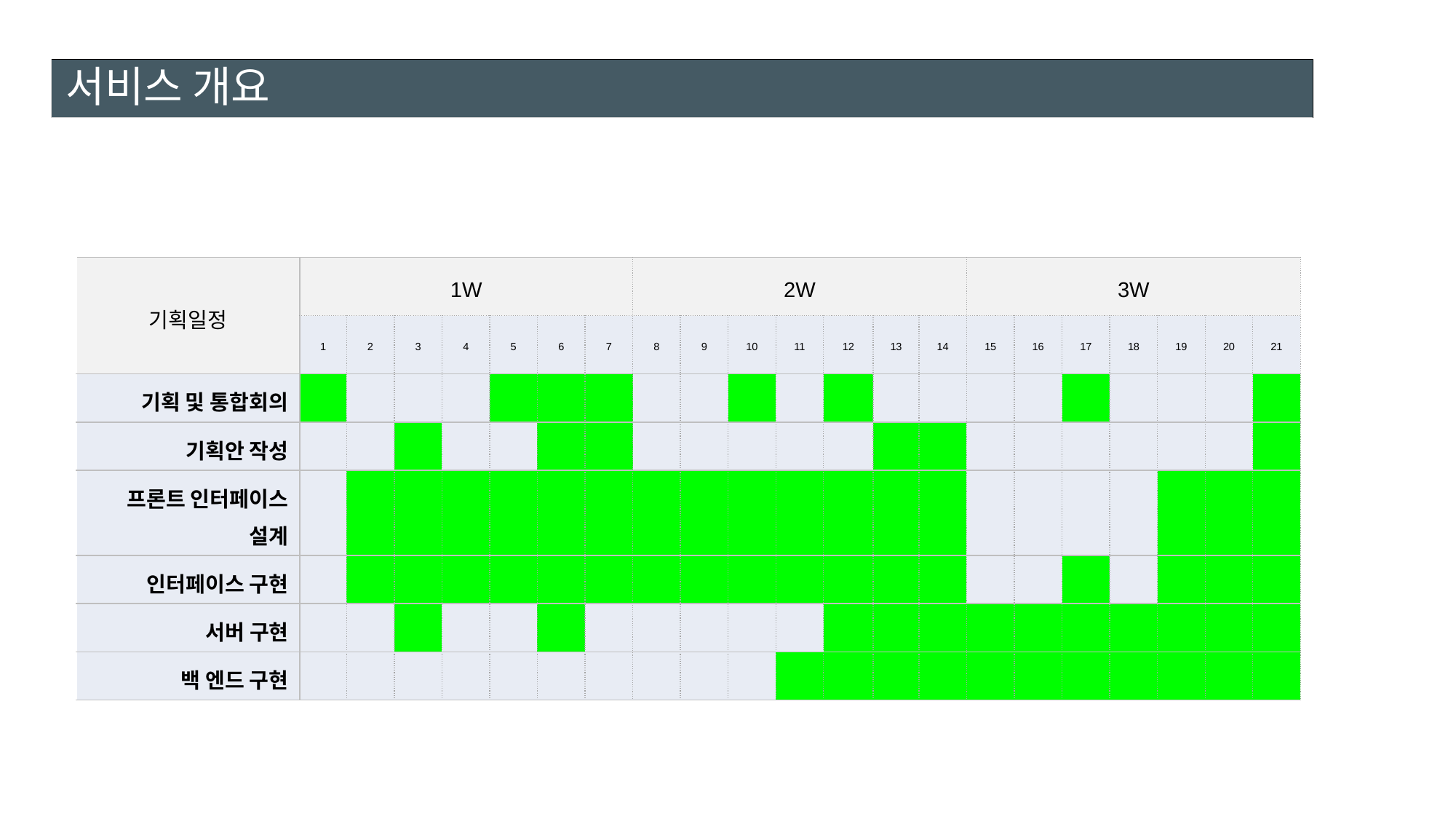

# 서비스 개요
| 기획일정 | 1W |  |  |  |  |  |  | 2W |  |  |  |  |  |  | 3W |  |  |  |  |  |  |
| --- | --- | --- | --- | --- | --- | --- | --- | --- | --- | --- | --- | --- | --- | --- | --- | --- | --- | --- | --- | --- | --- |
|  | 1 | 2 | 3 | 4 | 5 | 6 | 7 | 8 | 9 | 10 | 11 | 12 | 13 | 14 | 15 | 16 | 17 | 18 | 19 | 20 | 21 |
| 기획 및 통합회의 |  |  |  |  |  |  |  |  |  |  |  |  |  |  |  |  |  |  |  |  |  |
| 기획안 작성 |  |  |  |  |  |  |  |  |  |  |  |  |  |  |  |  |  |  |  |  |  |
| 프론트 인터페이스 설계 |  |  |  |  |  |  |  |  |  |  |  |  |  |  |  |  |  |  |  |  |  |
| 인터페이스 구현 |  |  |  |  |  |  |  |  |  |  |  |  |  |  |  |  |  |  |  |  |  |
| 서버 구현 |  |  |  |  |  |  |  |  |  |  |  |  |  |  |  |  |  |  |  |  |  |
| 백 엔드 구현 |  |  |  |  |  |  |  |  |  |  |  |  |  |  |  |  |  |  |  |  |  |